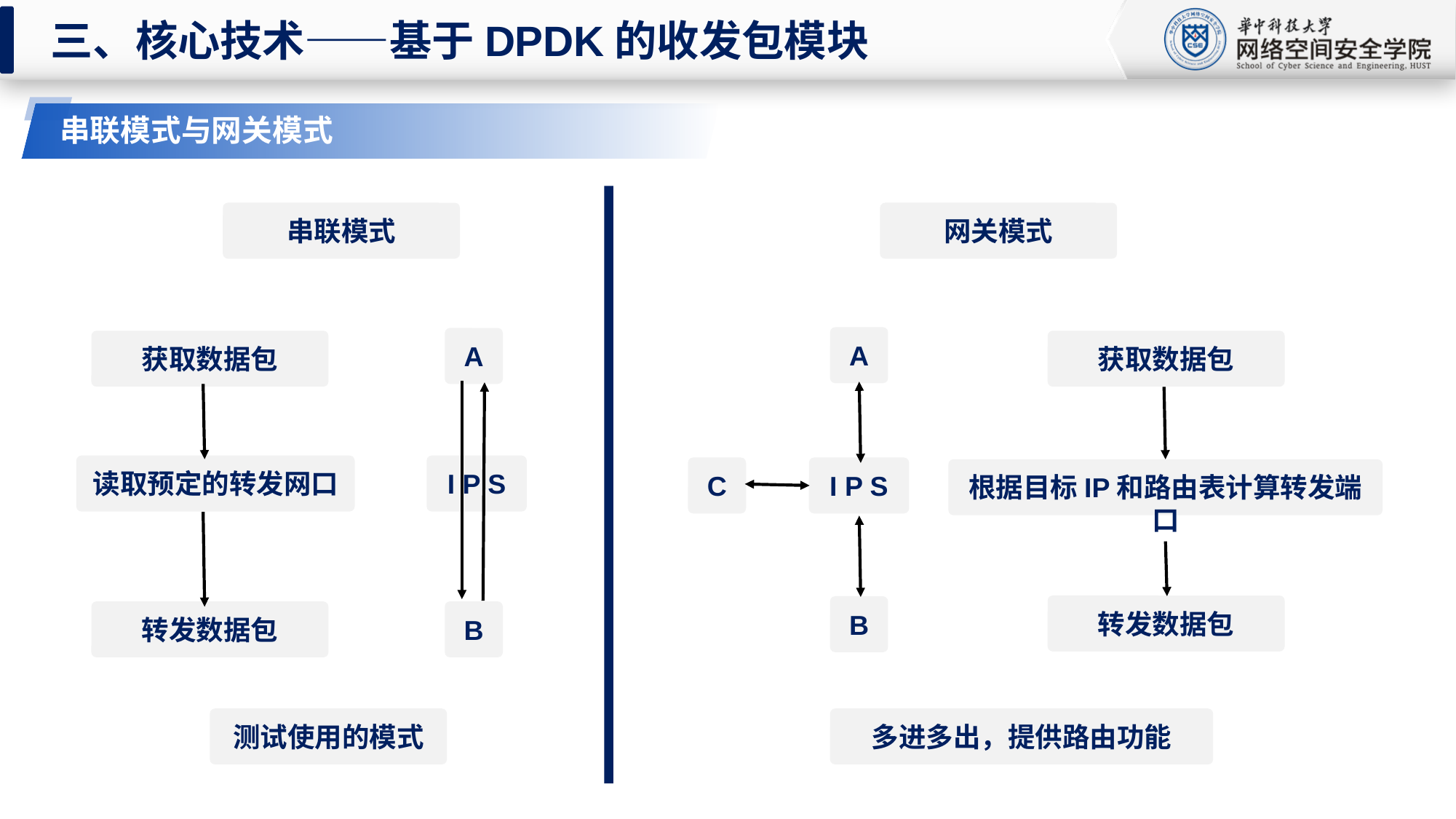

三、核心技术——基于DPDK的收发包模块

串联模式与网关模式

串联模式

网关模式

A

A

获取数据包

获取数据包

读取预定的转发网口

I P S

C

I P S

根据目标IP和路由表计算转发端口

转发数据包

B

转发数据包

B

测试使用的模式

多进多出，提供路由功能